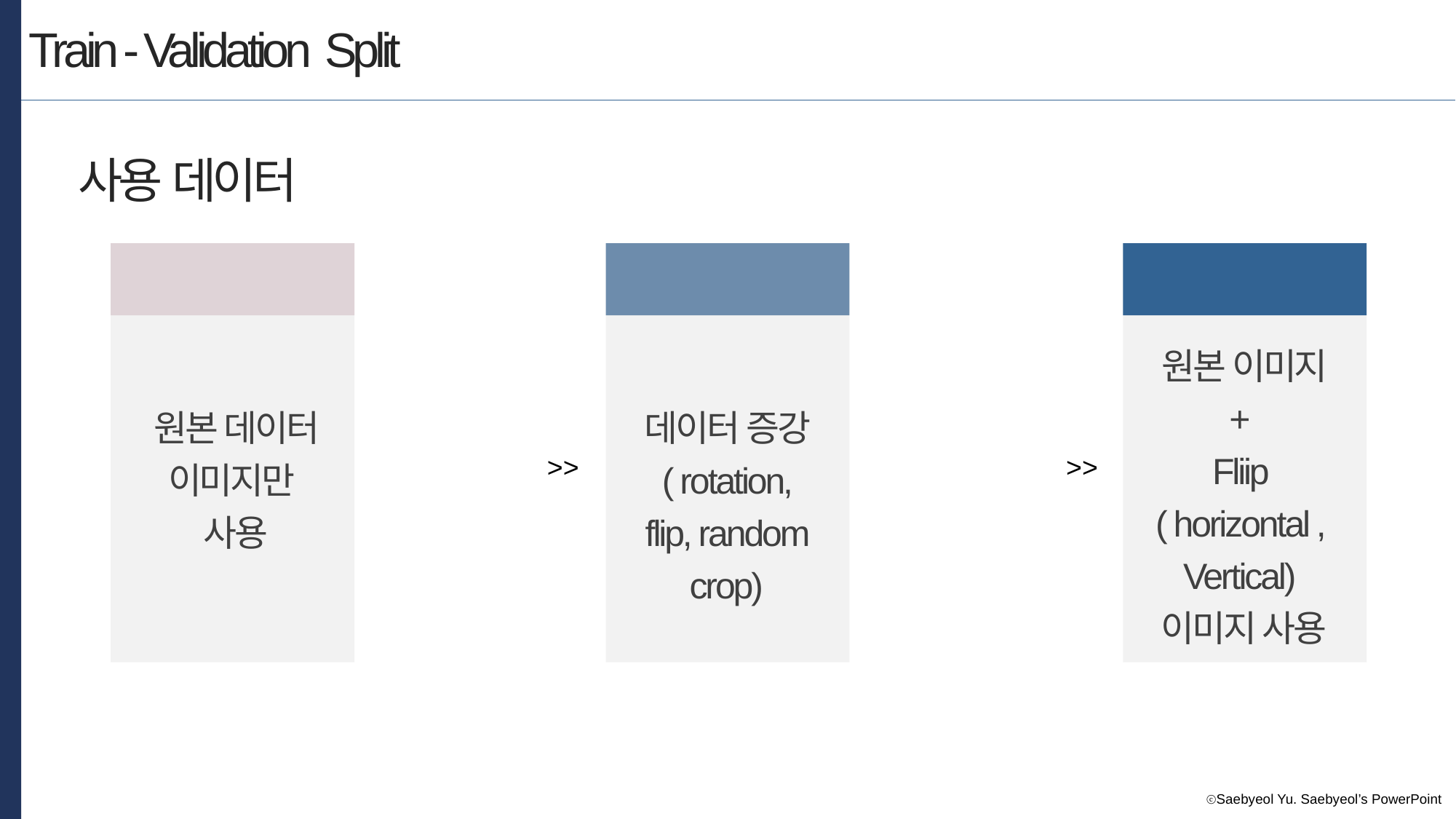

Train - Validation  Split
사용 데이터

원본 이미지 +
Fliip  ( horizontal ,  Vertical)
이미지 사용
원본 데이터 이미지만
사용
데이터 증강 ( rotation, flip, random crop)
>>
>>